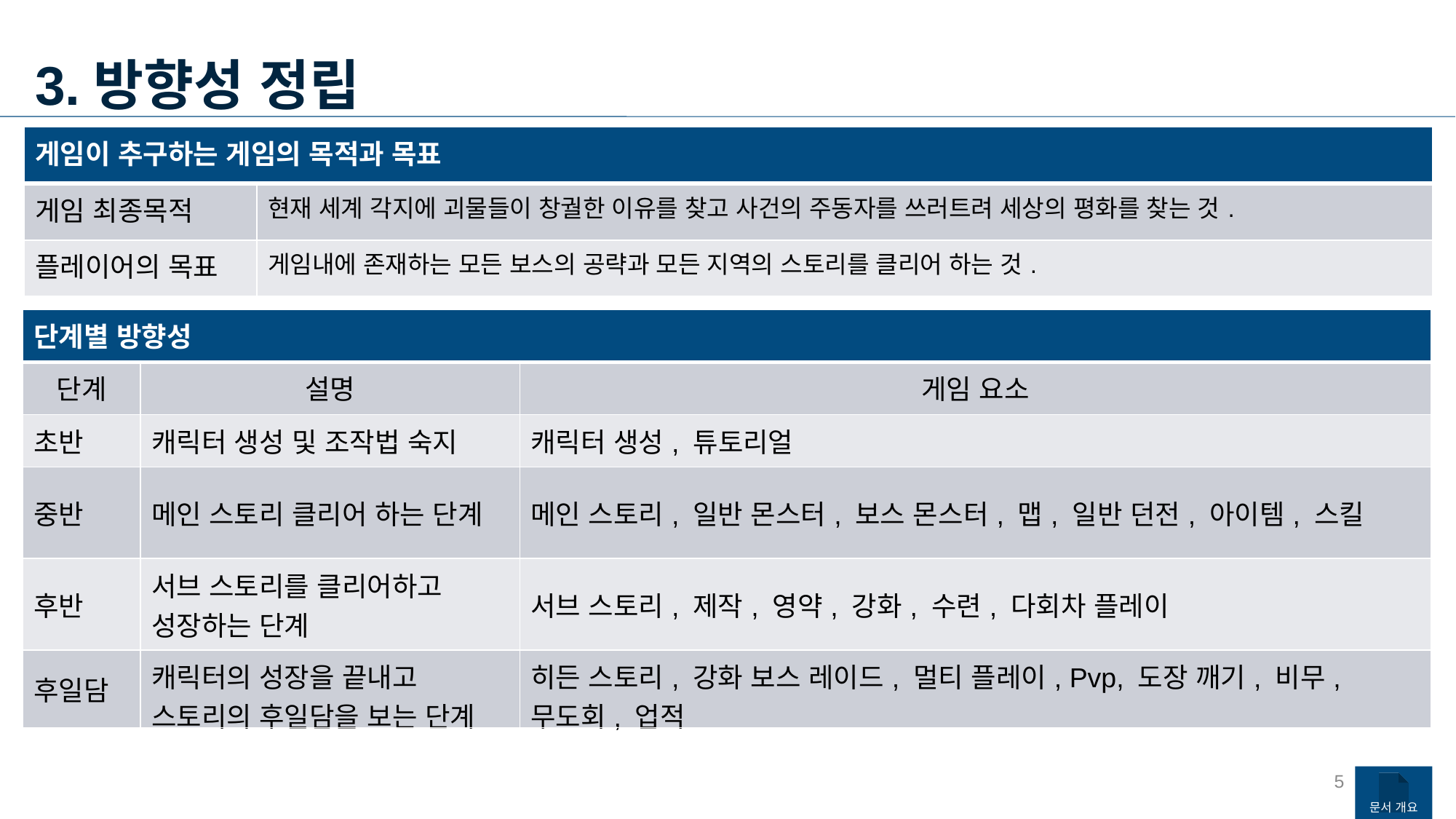

3.방향성 정립
| 게임이 추구하는 게임의 목적과 목표 |  |
| --- | --- |
| 게임 최종목적 | 현재 세계 각지에 괴물들이 창궐한 이유를 찾고 사건의 주동자를 쓰러트려 세상의 평화를 찾는 것. |
| 플레이어의 목표 | 게임내에 존재하는 모든 보스의 공략과 모든 지역의 스토리를 클리어 하는 것. |
| 단계별 방향성 |  |  |
| --- | --- | --- |
| 단계 | 설명 | 게임 요소 |
| 초반 | 캐릭터 생성 및 조작법 숙지 | 캐릭터 생성, 튜토리얼 |
| 중반 | 메인 스토리 클리어 하는 단계 | 메인 스토리, 일반 몬스터, 보스 몬스터, 맵, 일반 던전, 아이템, 스킬 |
| 후반 | 서브 스토리를 클리어하고 성장하는 단계 | 서브 스토리, 제작, 영약, 강화, 수련, 다회차 플레이 |
| 후일담 | 캐릭터의 성장을 끝내고 스토리의 후일담을 보는 단계 | 히든 스토리, 강화 보스 레이드, 멀티 플레이, Pvp, 도장 깨기, 비무, 무도회, 업적 |
5

문서 개요